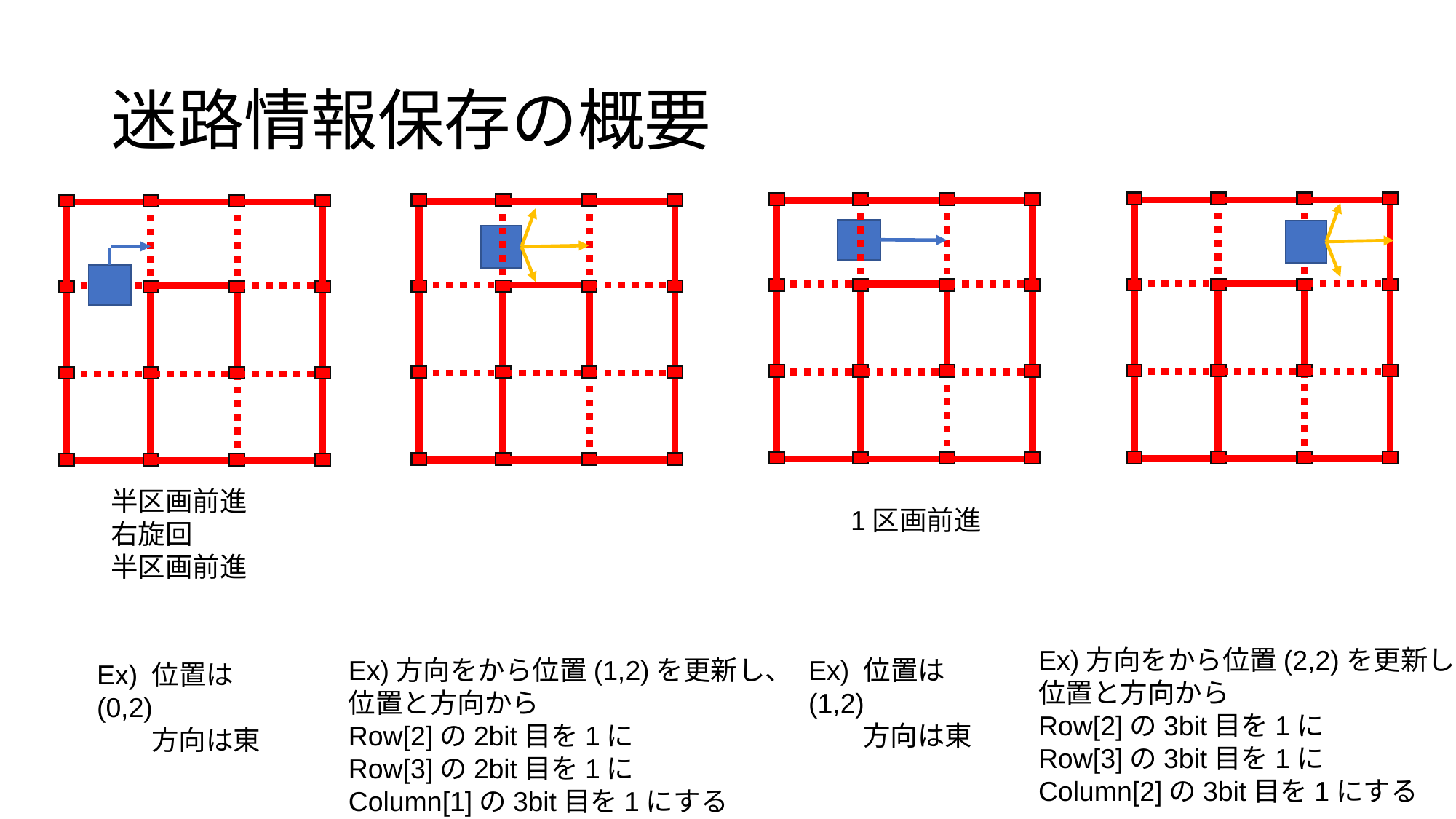

# 迷路情報保存の概要

半区画前進
右旋回
半区画前進
1区画前進
Ex)方向をから位置(2,2)を更新し、位置と方向から
Row[2]の3bit目を1に
Row[3]の3bit目を1に
Column[2]の3bit目を1にする

Ex)方向をから位置(1,2)を更新し、位置と方向から
Row[2]の2bit目を1に
Row[3]の2bit目を1に
Column[1]の3bit目を1にする

Ex) 位置は(1,2)
　　方向は東
Ex) 位置は(0,2)
　　方向は東